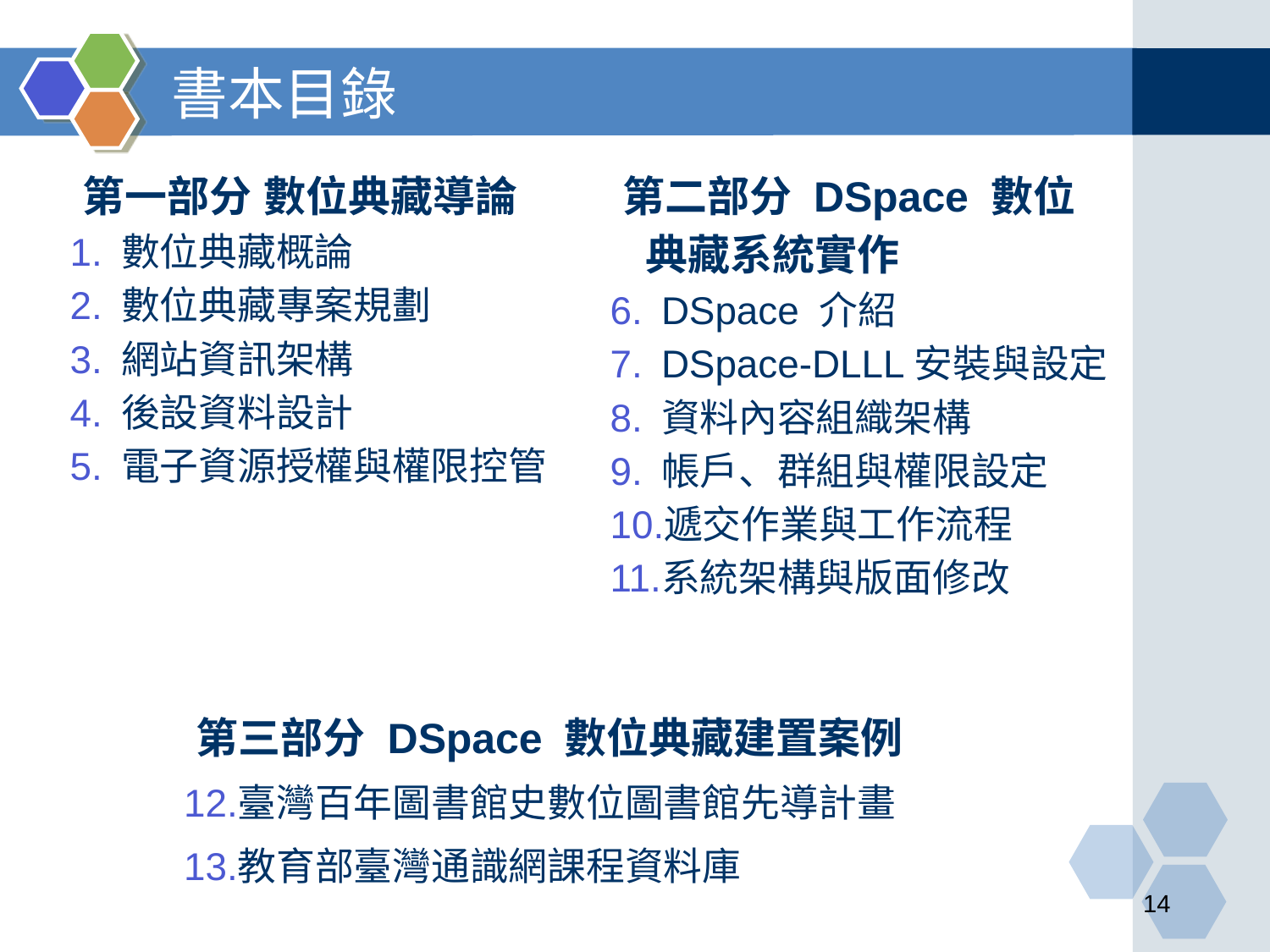

# 書本目錄
第一部分 數位典藏導論
數位典藏概論
數位典藏專案規劃
網站資訊架構
後設資料設計
電子資源授權與權限控管
第二部分 DSpace 數位典藏系統實作
DSpace 介紹
DSpace-DLLL安裝與設定
資料內容組織架構
帳戶、群組與權限設定
遞交作業與工作流程
系統架構與版面修改

第三部分 DSpace 數位典藏建置案例
臺灣百年圖書館史數位圖書館先導計畫
教育部臺灣通識網課程資料庫
14